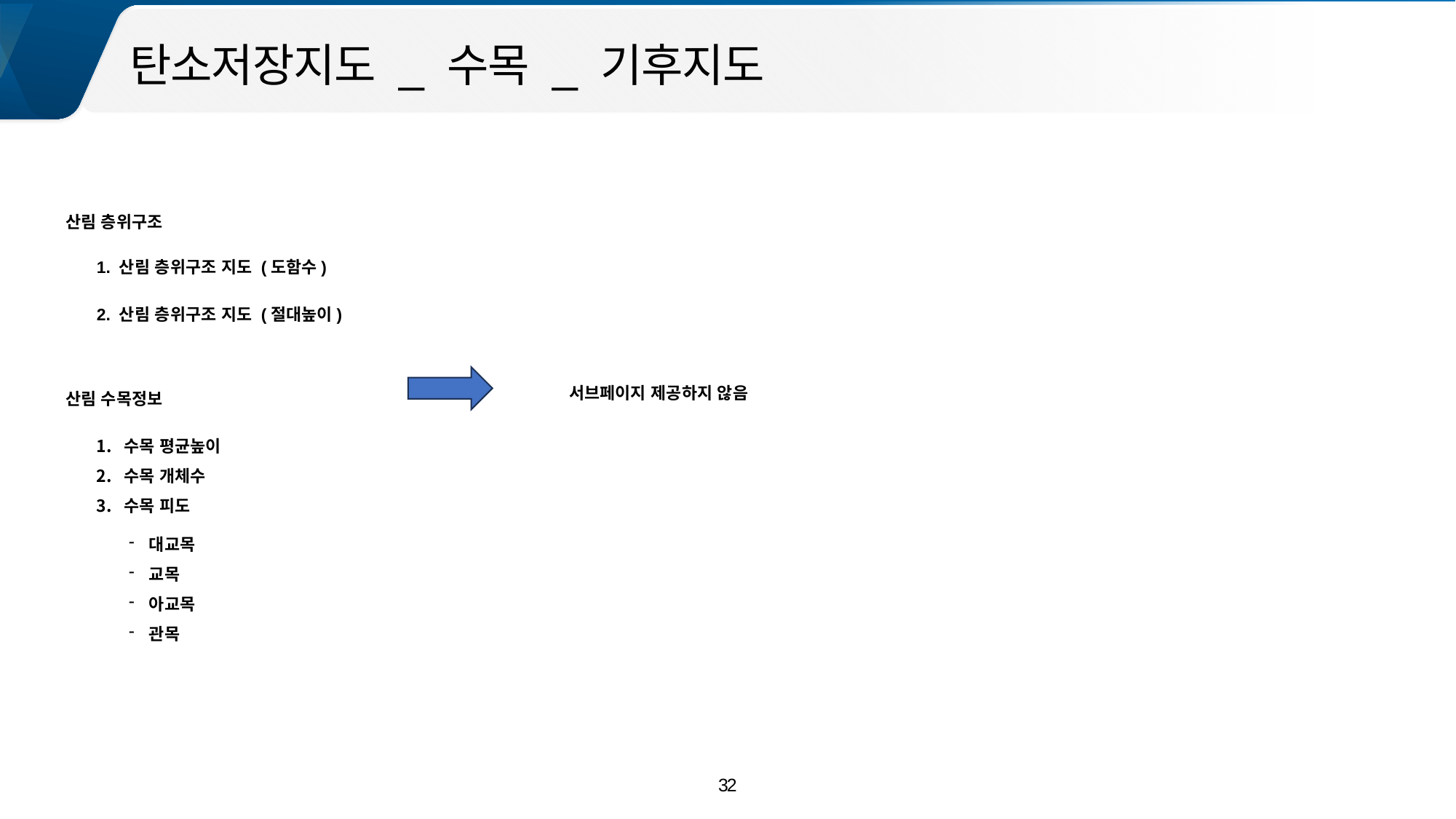

탄소저장지도 _ 수목 _ 기후지도
산림 층위구조
1. 산림 층위구조 지도 (도함수)
2. 산림 층위구조 지도 (절대높이)

서브페이지 제공하지 않음
산림 수목정보
수목 평균높이
수목 개체수
수목 피도
대교목
교목
아교목
관목